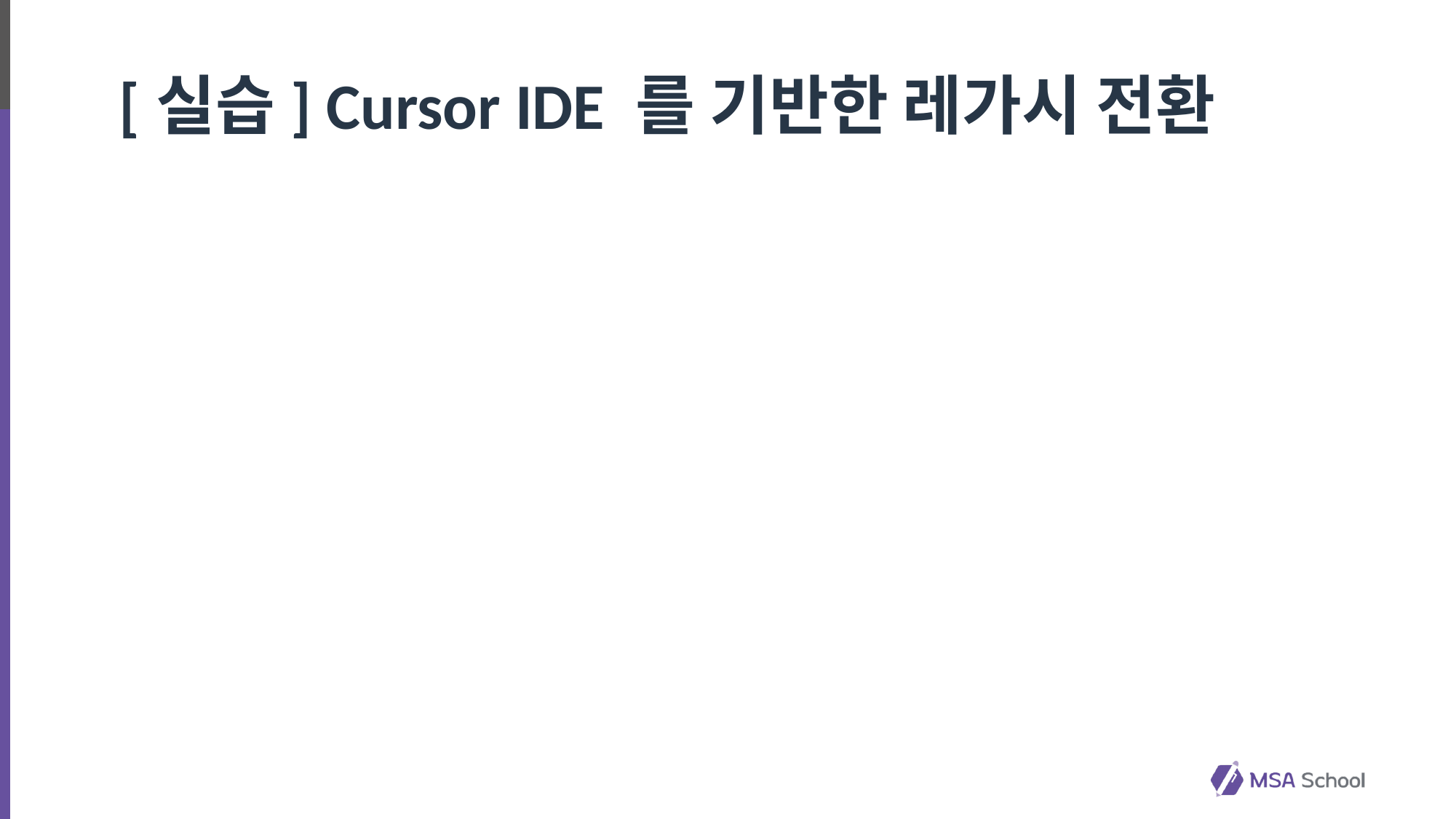

# [실습] Cursor IDE 를 기반한 레가시 전환